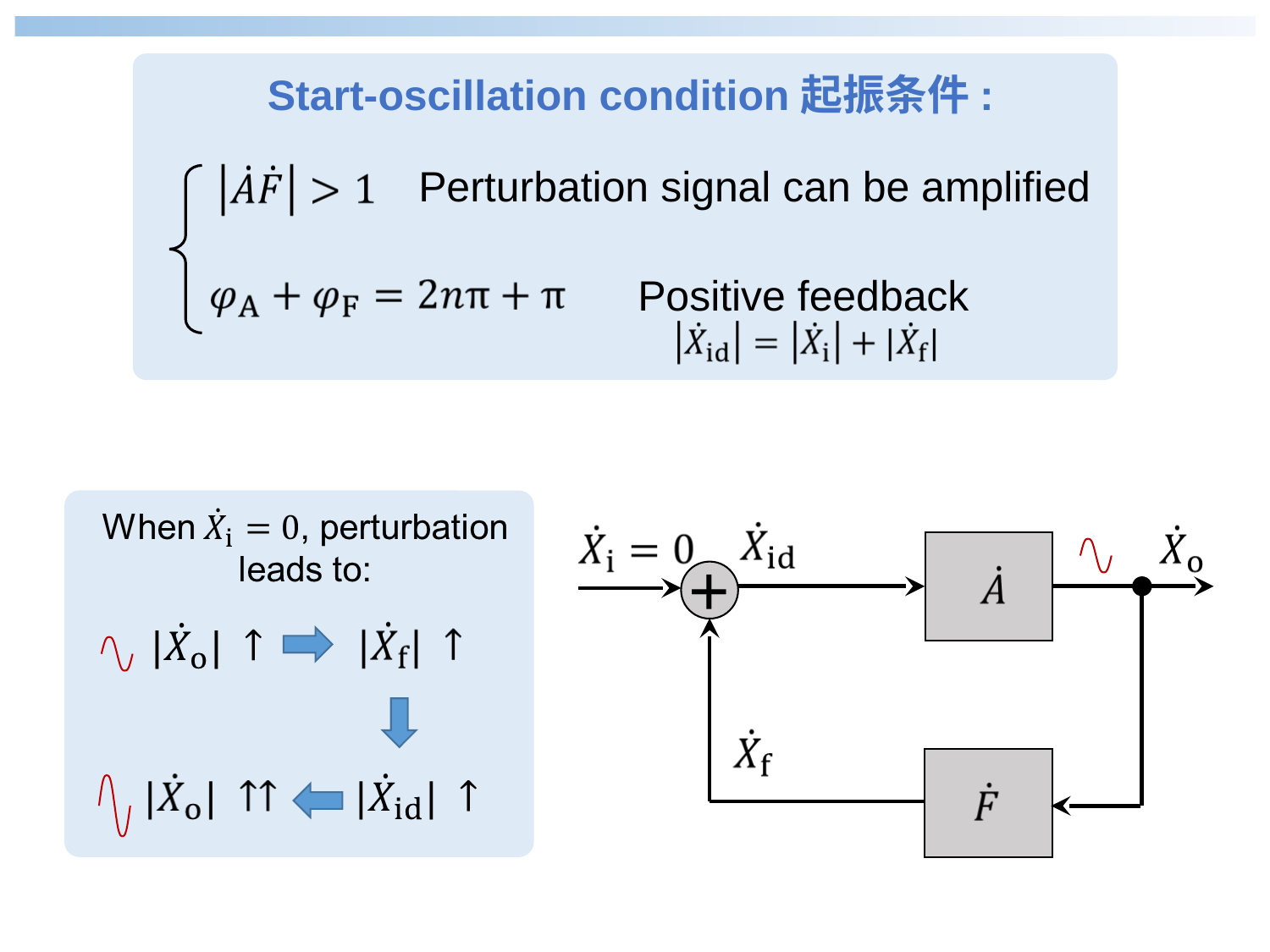

Start-oscillation condition起振条件:

Perturbation signal can be amplified

Positive feedback

+